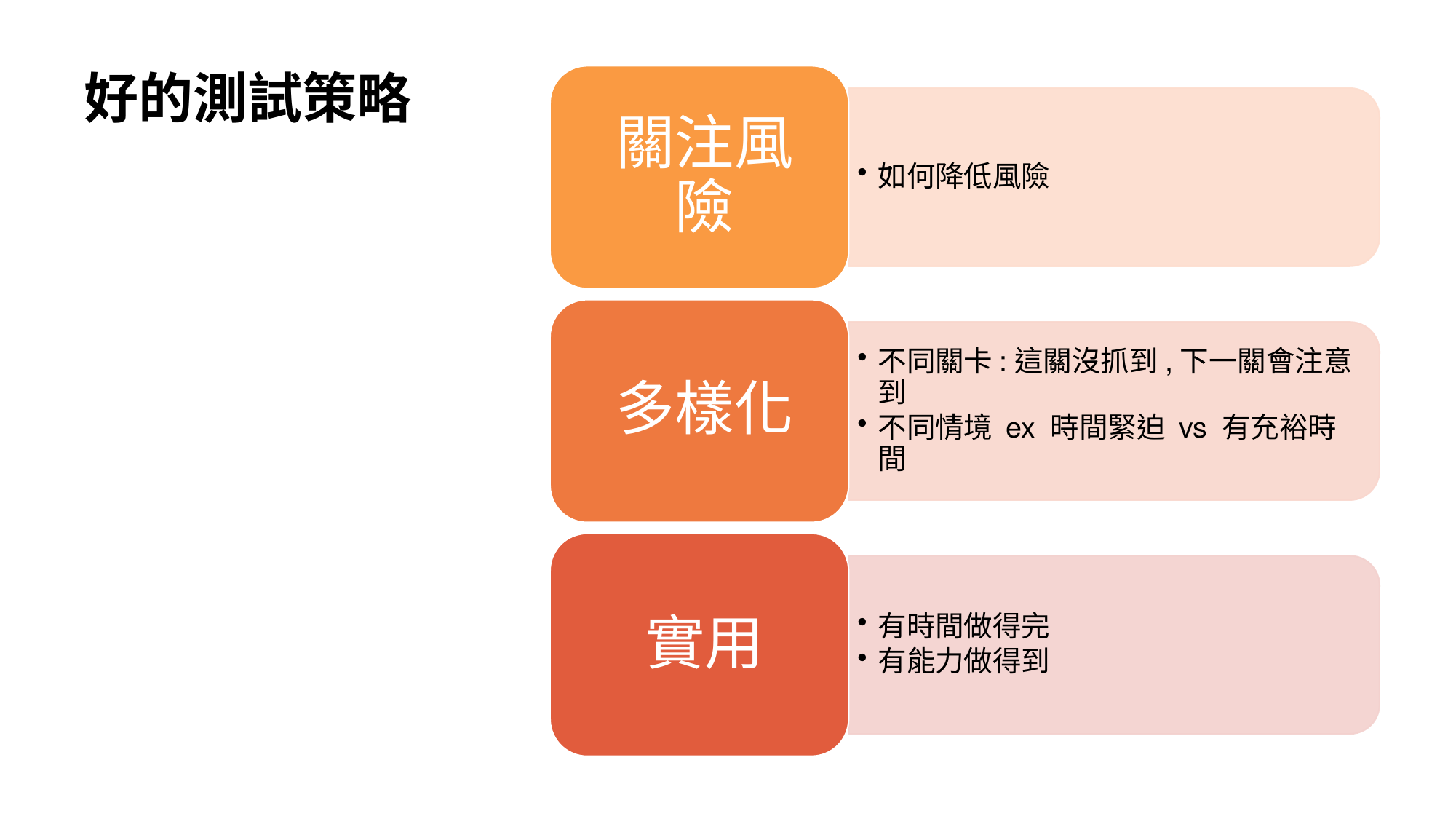

# 好的測試策略
如何降低風險
關注風險
不同關卡:這關沒抓到,下一關會注意到
不同情境 ex 時間緊迫 vs 有充裕時間
多樣化
有時間做得完
有能力做得到
實用